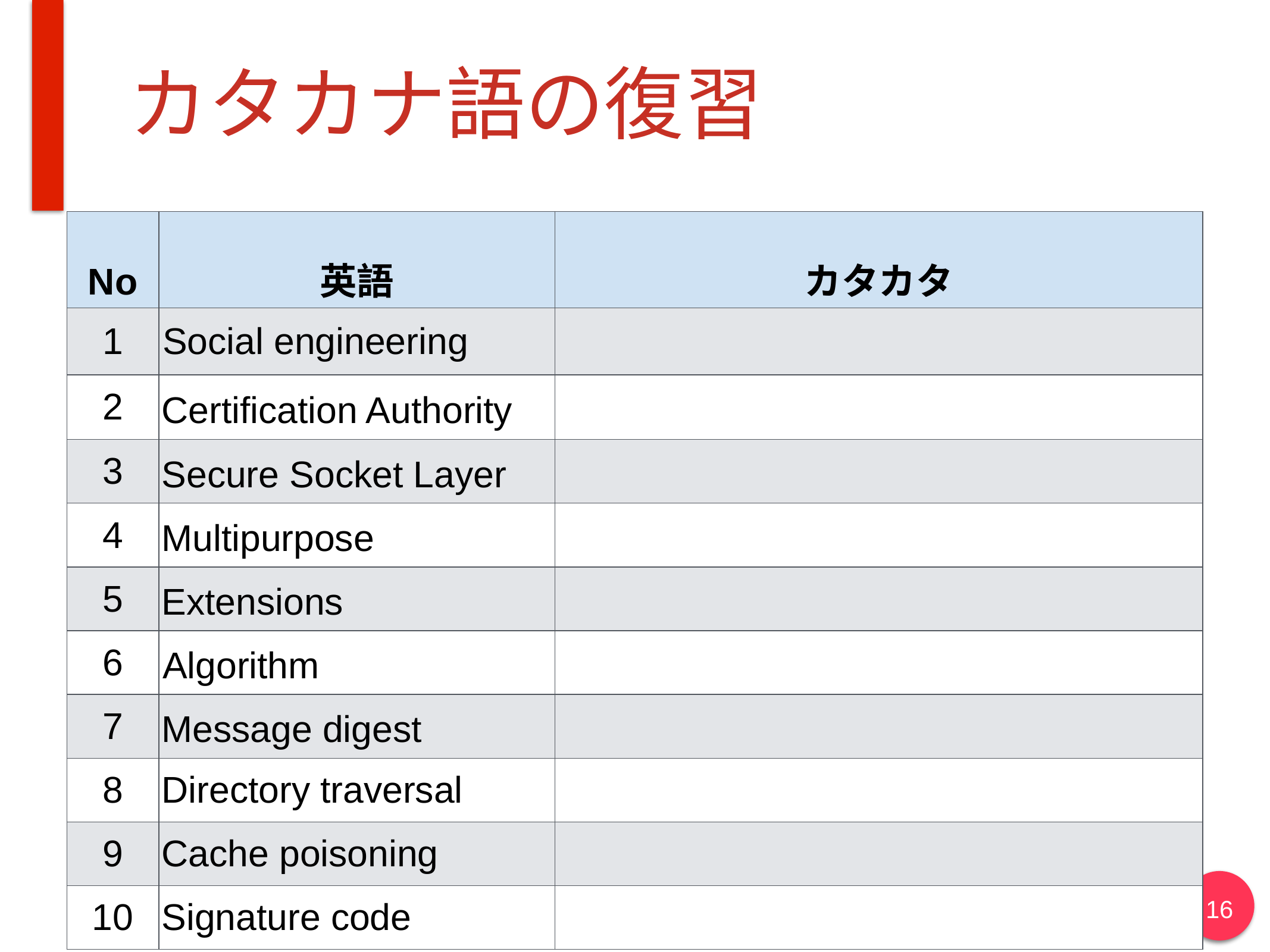

# カタカナ語の復習
| No | 英語 | カタカタ |
| --- | --- | --- |
| 1 | Social engineering |  |
| 2 | Certification Authority |  |
| 3 | Secure Socket Layer |  |
| 4 | Multipurpose |  |
| 5 | Extensions |  |
| 6 | Algorithm |  |
| 7 | Message digest |  |
| 8 | Directory traversal |  |
| 9 | Cache poisoning |  |
| 10 | Signature code |  |
16